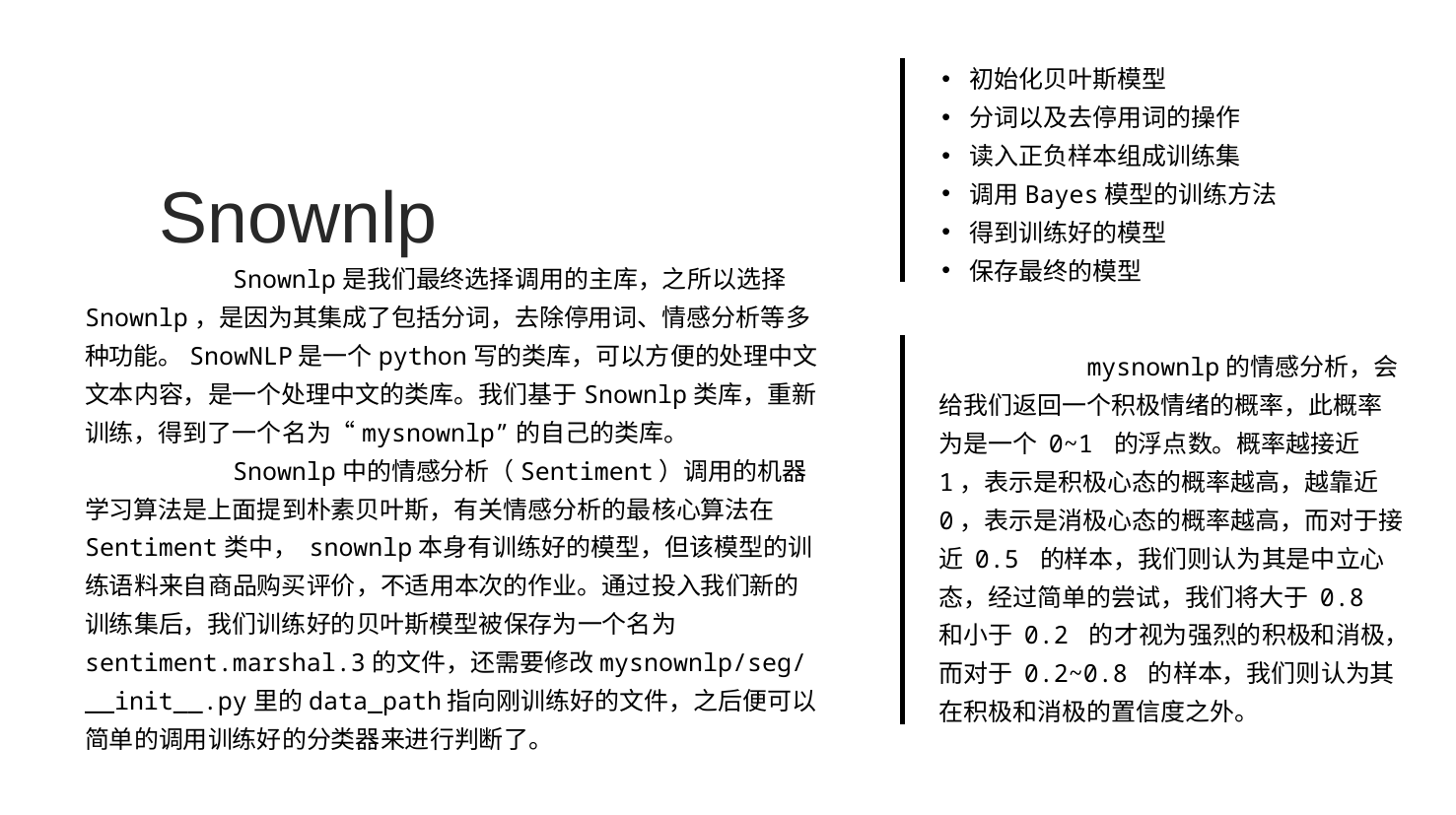

Snownlp
初始化贝叶斯模型
分词以及去停用词的操作
读入正负样本组成训练集
调用Bayes模型的训练方法
得到训练好的模型
保存最终的模型
	Snownlp是我们最终选择调用的主库，之所以选择Snownlp，是因为其集成了包括分词，去除停用词、情感分析等多种功能。SnowNLP是一个python写的类库，可以方便的处理中文文本内容，是一个处理中文的类库。我们基于Snownlp类库，重新训练，得到了一个名为“mysnownlp”的自己的类库。
​	Snownlp中的情感分析（Sentiment）调用的机器学习算法是上面提到朴素贝叶斯，有关情感分析的最核心算法在Sentiment类中， snownlp本身有训练好的模型，但该模型的训练语料来自商品购买评价，不适用本次的作业。通过投入我们新的训练集后，我们训练好的贝叶斯模型被保存为一个名为sentiment.marshal.3的文件，还需要修改mysnownlp/seg/__init__.py里的data_path指向刚训练好的文件，之后便可以简单的调用训练好的分类器来进行判断了。

	mysnownlp的情感分析，会给我们返回一个积极情绪的概率，此概率为是一个 0~1 的浮点数。概率越接近 1，表示是积极心态的概率越高，越靠近 0，表示是消极心态的概率越高，而对于接近 0.5 的样本，我们则认为其是中立心态，经过简单的尝试，我们将大于 0.8 和小于 0.2 的才视为强烈的积极和消极，而对于 0.2~0.8 的样本，我们则认为其在积极和消极的置信度之外。